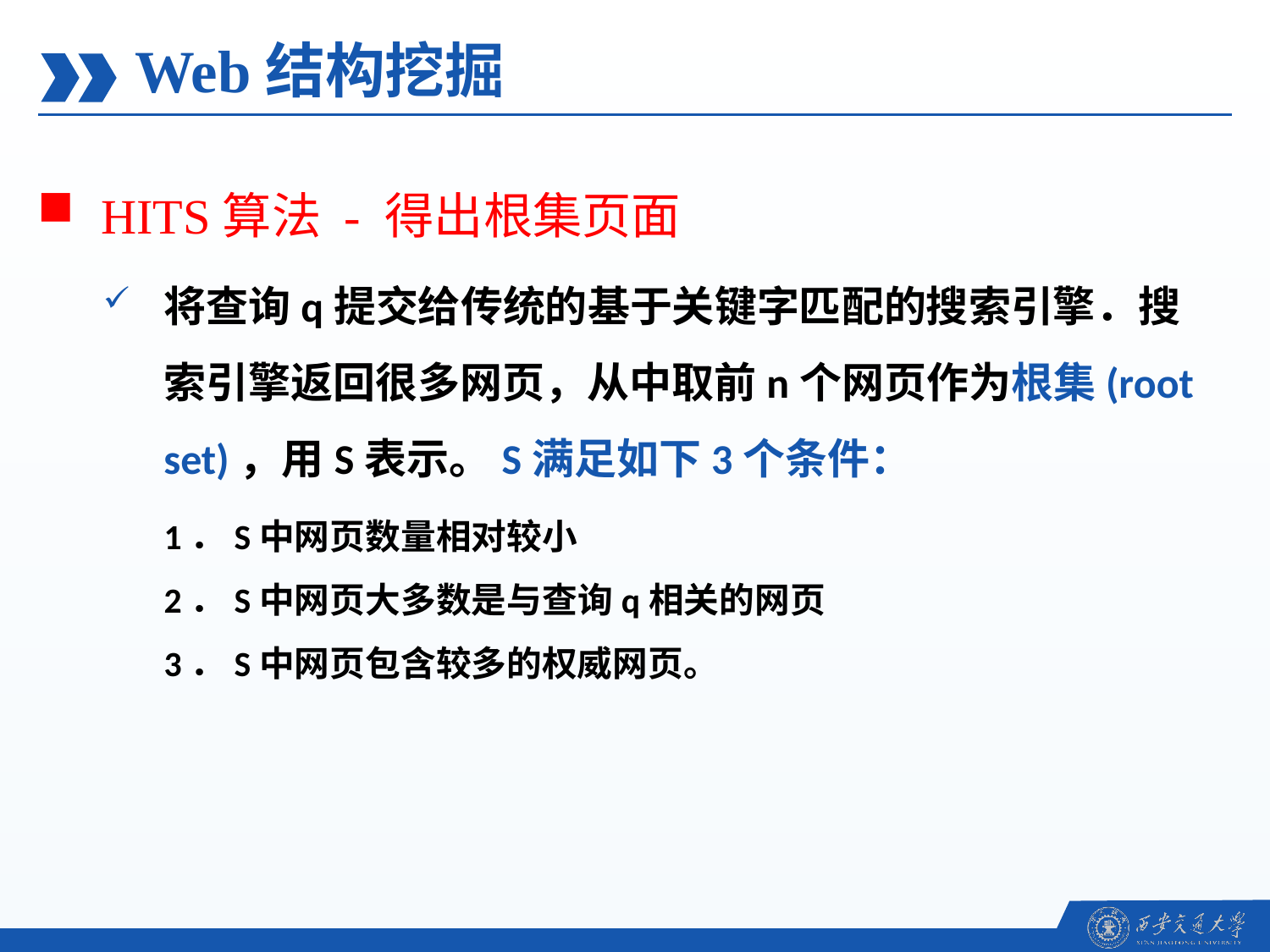

Web结构挖掘
HITS算法 - 得出根集页面
将查询q提交给传统的基于关键字匹配的搜索引擎．搜索引擎返回很多网页，从中取前n个网页作为根集(root set)，用S表示。S满足如下3个条件：
1．S中网页数量相对较小
2．S中网页大多数是与查询q相关的网页
3．S中网页包含较多的权威网页。